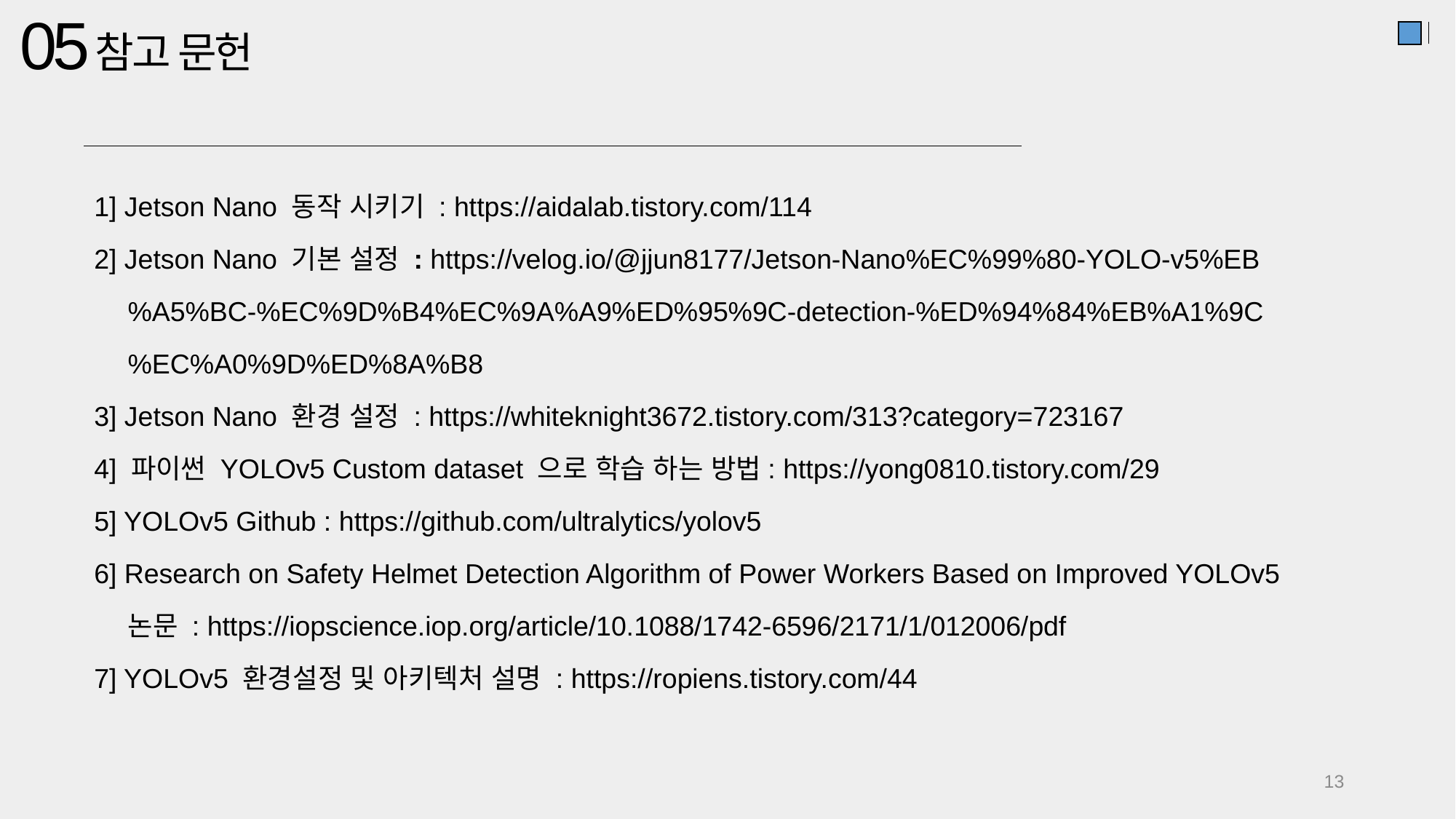

05
참고 문헌

1] Jetson Nano 동작 시키기 : https://aidalab.tistory.com/114
2] Jetson Nano 기본 설정 : https://velog.io/@jjun8177/Jetson-Nano%EC%99%80-YOLO-v5%EB%A5%BC-%EC%9D%B4%EC%9A%A9%ED%95%9C-detection-%ED%94%84%EB%A1%9C%EC%A0%9D%ED%8A%B8
3] Jetson Nano 환경 설정 : https://whiteknight3672.tistory.com/313?category=723167
4] 파이썬 YOLOv5 Custom dataset 으로 학습 하는 방법: https://yong0810.tistory.com/29
5] YOLOv5 Github : https://github.com/ultralytics/yolov5
6] Research on Safety Helmet Detection Algorithm of Power Workers Based on Improved YOLOv5 논문 : https://iopscience.iop.org/article/10.1088/1742-6596/2171/1/012006/pdf
7] YOLOv5 환경설정 및 아키텍처 설명 : https://ropiens.tistory.com/44
13